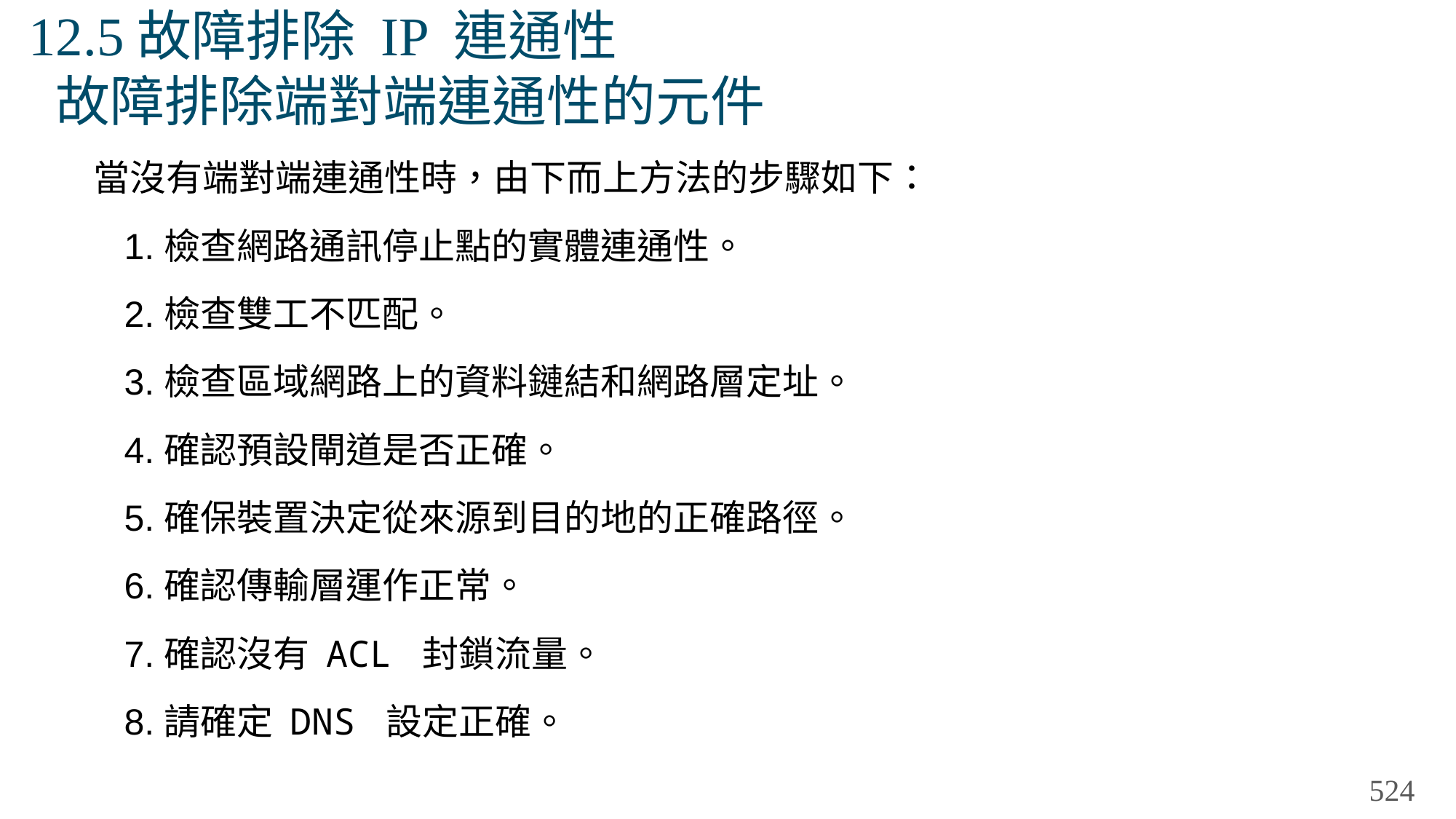

# 12.5故障排除 IP 連通性 故障排除端對端連通性的元件
當沒有端對端連通性時，由下而上方法的步驟如下：
檢查網路通訊停止點的實體連通性。
檢查雙工不匹配。
檢查區域網路上的資料鏈結和網路層定址。
確認預設閘道是否正確。
確保裝置決定從來源到目的地的正確路徑。
確認傳輸層運作正常。
確認沒有 ACL 封鎖流量。
請確定 DNS 設定正確。
524